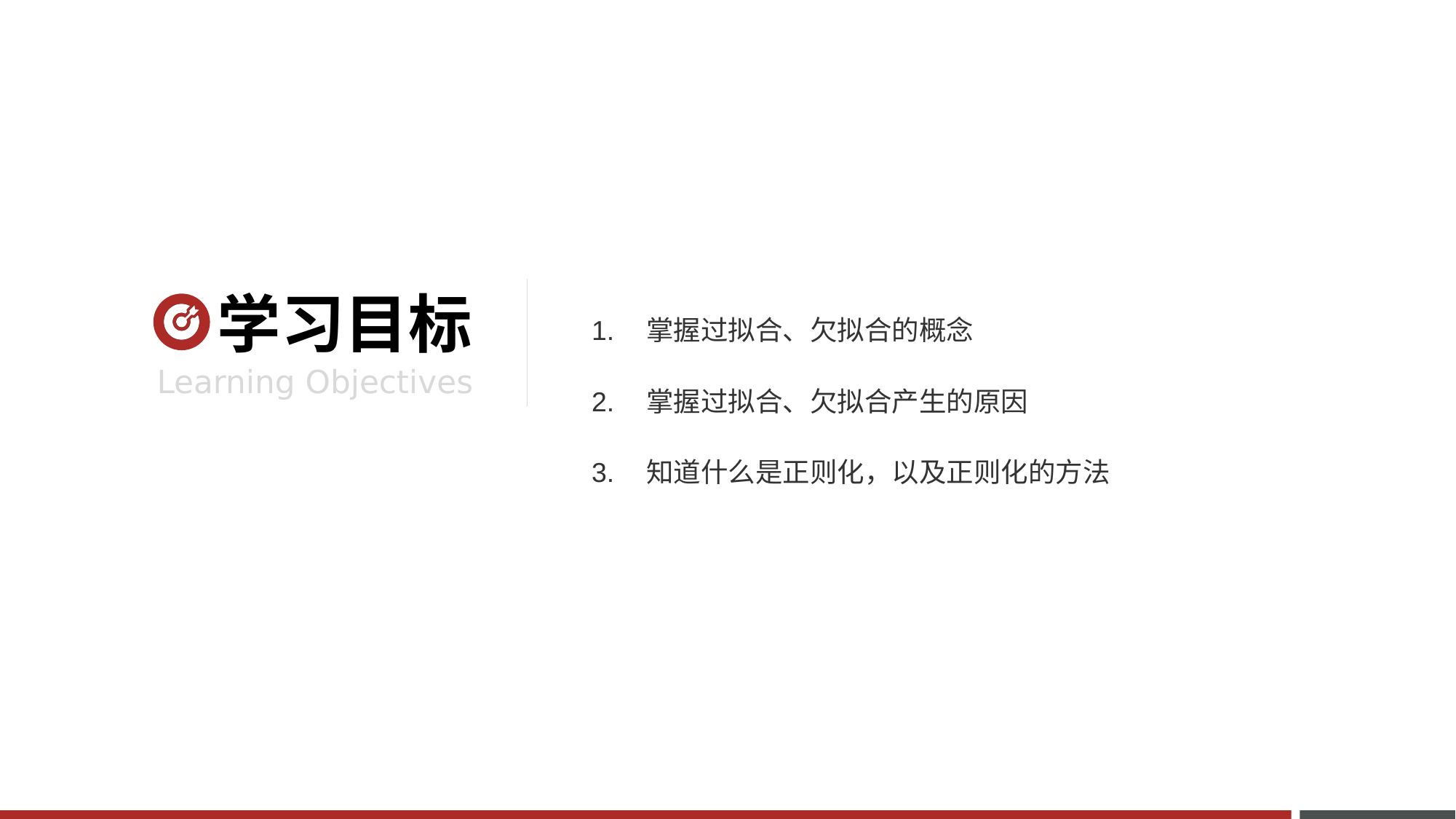

掌握过拟合、欠拟合的概念
掌握过拟合、欠拟合产生的原因
知道什么是正则化，以及正则化的方法